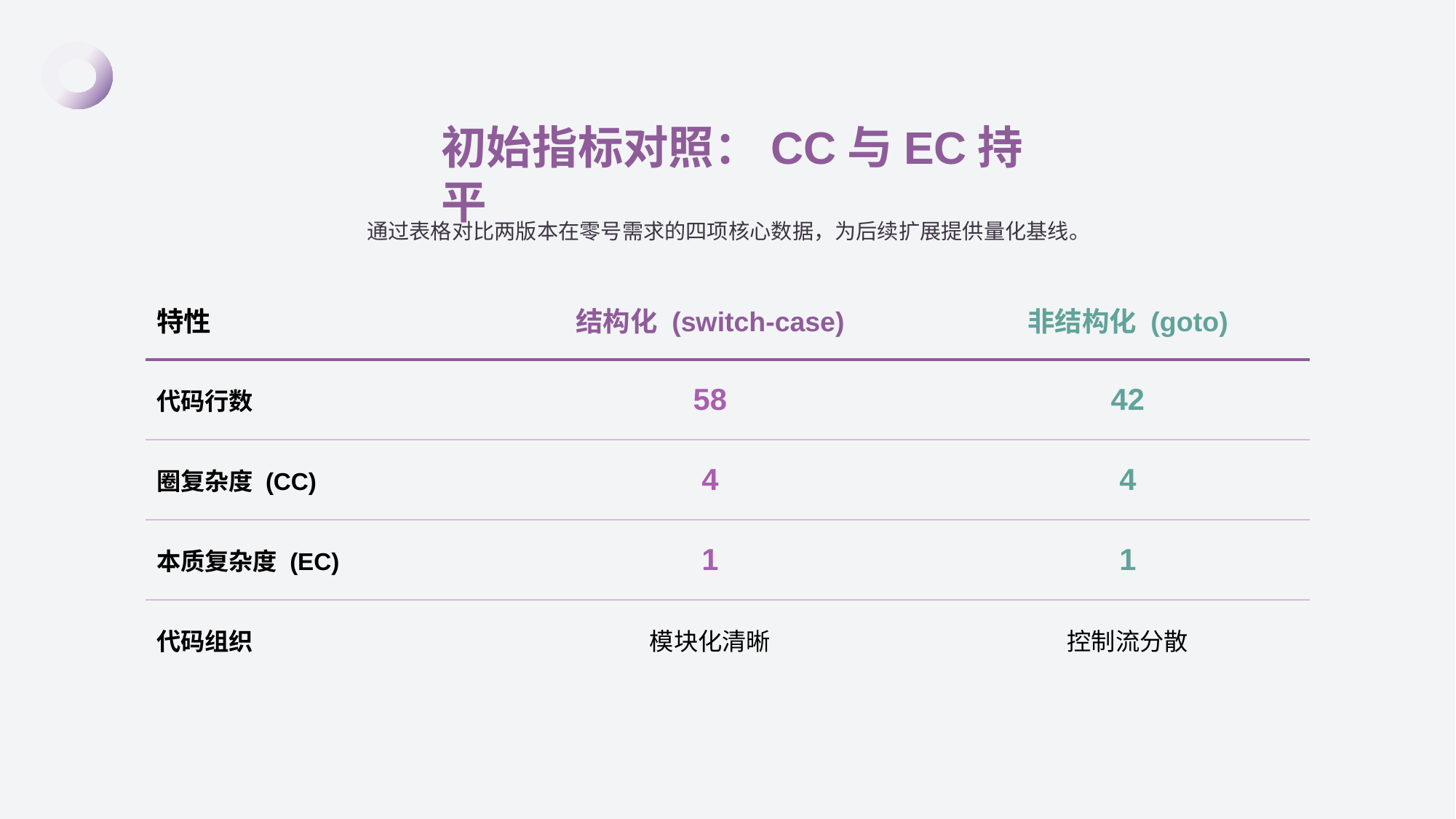

初始指标对照：CC与EC持平
通过表格对比两版本在零号需求的四项核心数据，为后续扩展提供量化基线。
| 特性 | 结构化 (switch-case) | 非结构化 (goto) |
| --- | --- | --- |
| 代码行数 | 58 | 42 |
| 圈复杂度 (CC) | 4 | 4 |
| 本质复杂度 (EC) | 1 | 1 |
| 代码组织 | 模块化清晰 | 控制流分散 |